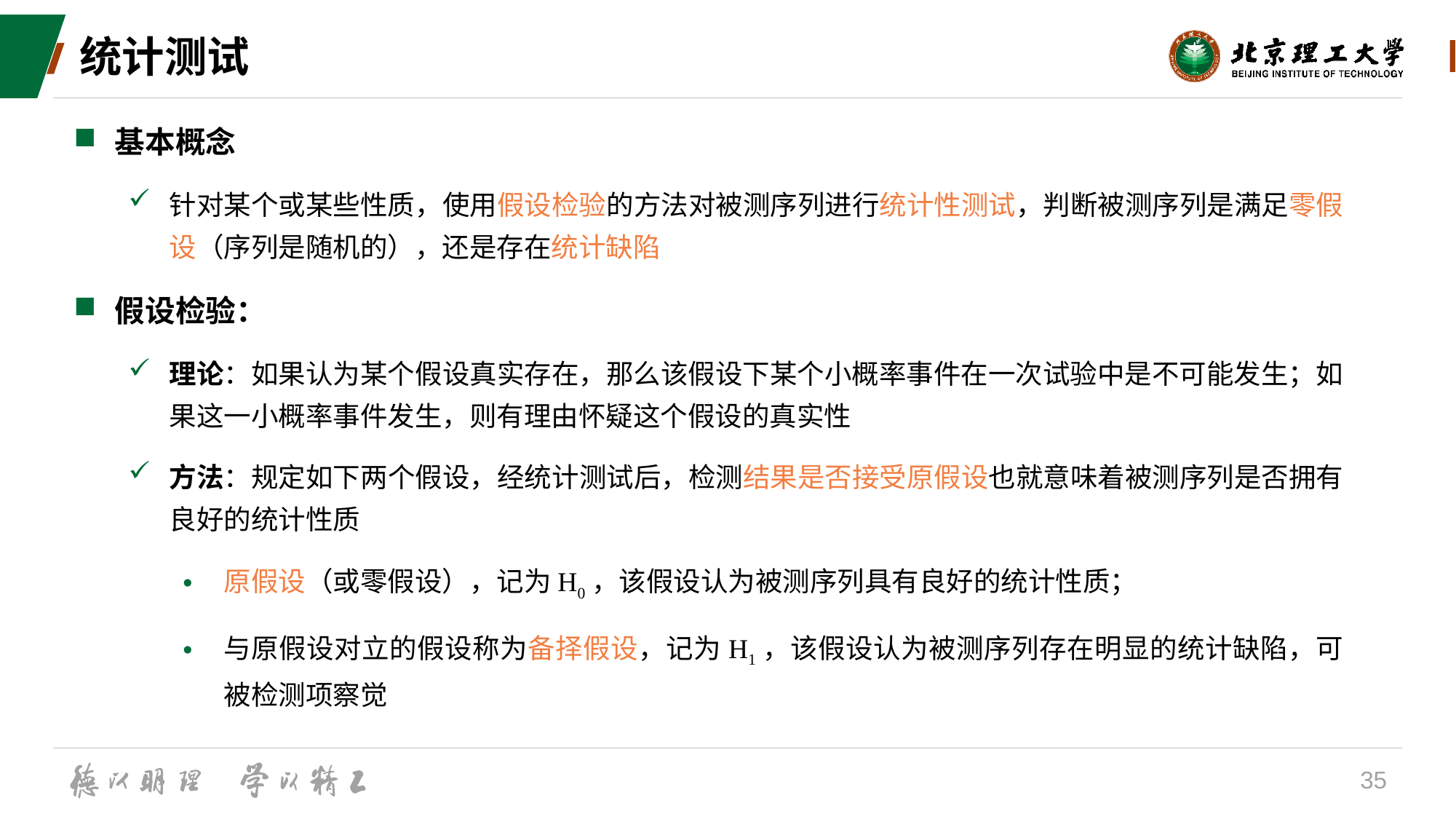

# 统计测试
基本概念
针对某个或某些性质，使用假设检验的方法对被测序列进行统计性测试，判断被测序列是满足零假设（序列是随机的），还是存在统计缺陷
假设检验：
理论：如果认为某个假设真实存在，那么该假设下某个小概率事件在一次试验中是不可能发生；如果这一小概率事件发生，则有理由怀疑这个假设的真实性
方法：规定如下两个假设，经统计测试后，检测结果是否接受原假设也就意味着被测序列是否拥有良好的统计性质
原假设（或零假设），记为H0，该假设认为被测序列具有良好的统计性质；
与原假设对立的假设称为备择假设，记为H1，该假设认为被测序列存在明显的统计缺陷，可被检测项察觉